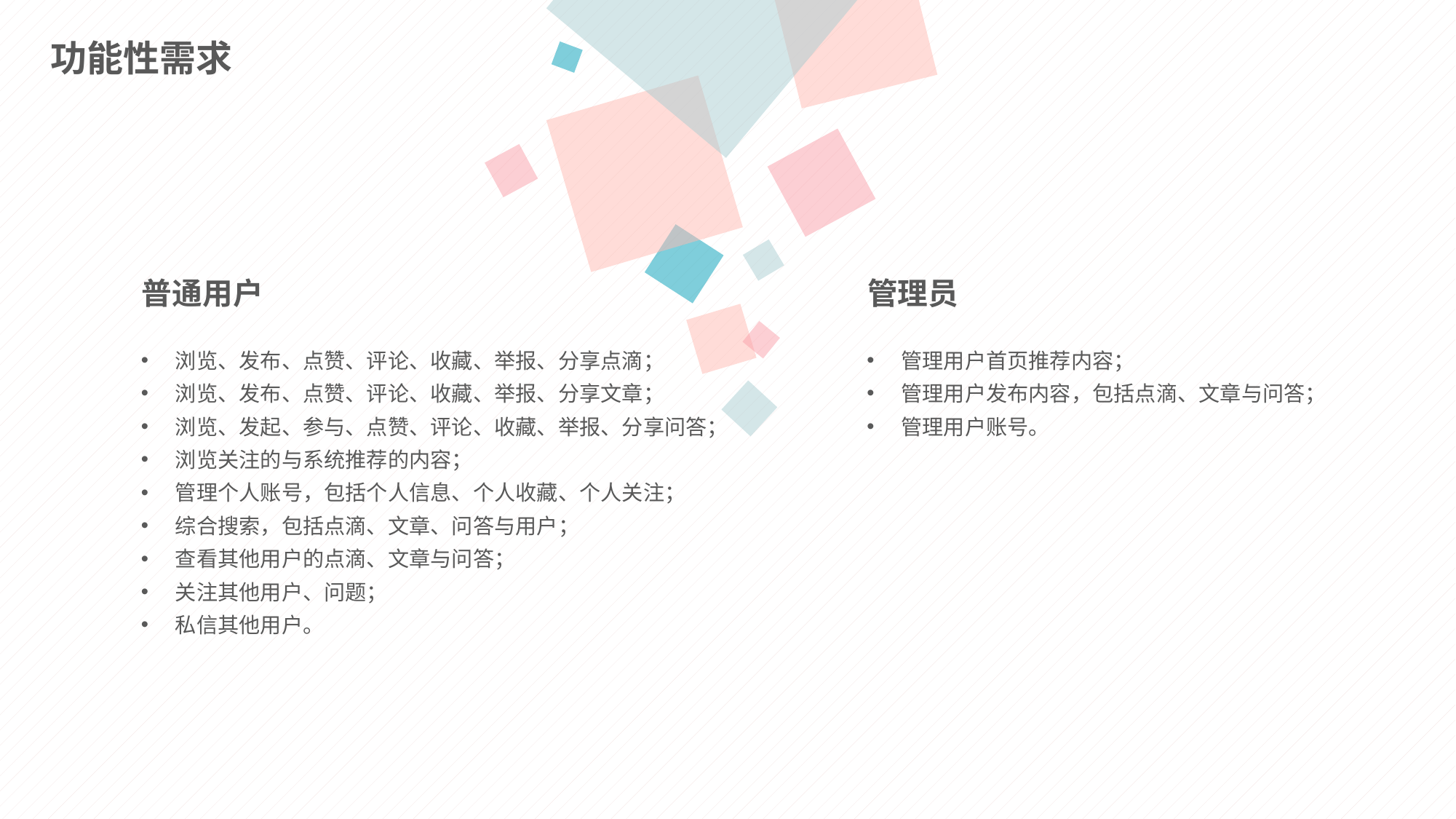

功能性需求
普通用户
管理员
浏览、发布、点赞、评论、收藏、举报、分享点滴；
浏览、发布、点赞、评论、收藏、举报、分享文章；
浏览、发起、参与、点赞、评论、收藏、举报、分享问答；
浏览关注的与系统推荐的内容；
管理个人账号，包括个人信息、个人收藏、个人关注；
综合搜索，包括点滴、文章、问答与用户；
查看其他用户的点滴、文章与问答；
关注其他用户、问题；
私信其他用户。
管理用户首页推荐内容；
管理用户发布内容，包括点滴、文章与问答；
管理用户账号。